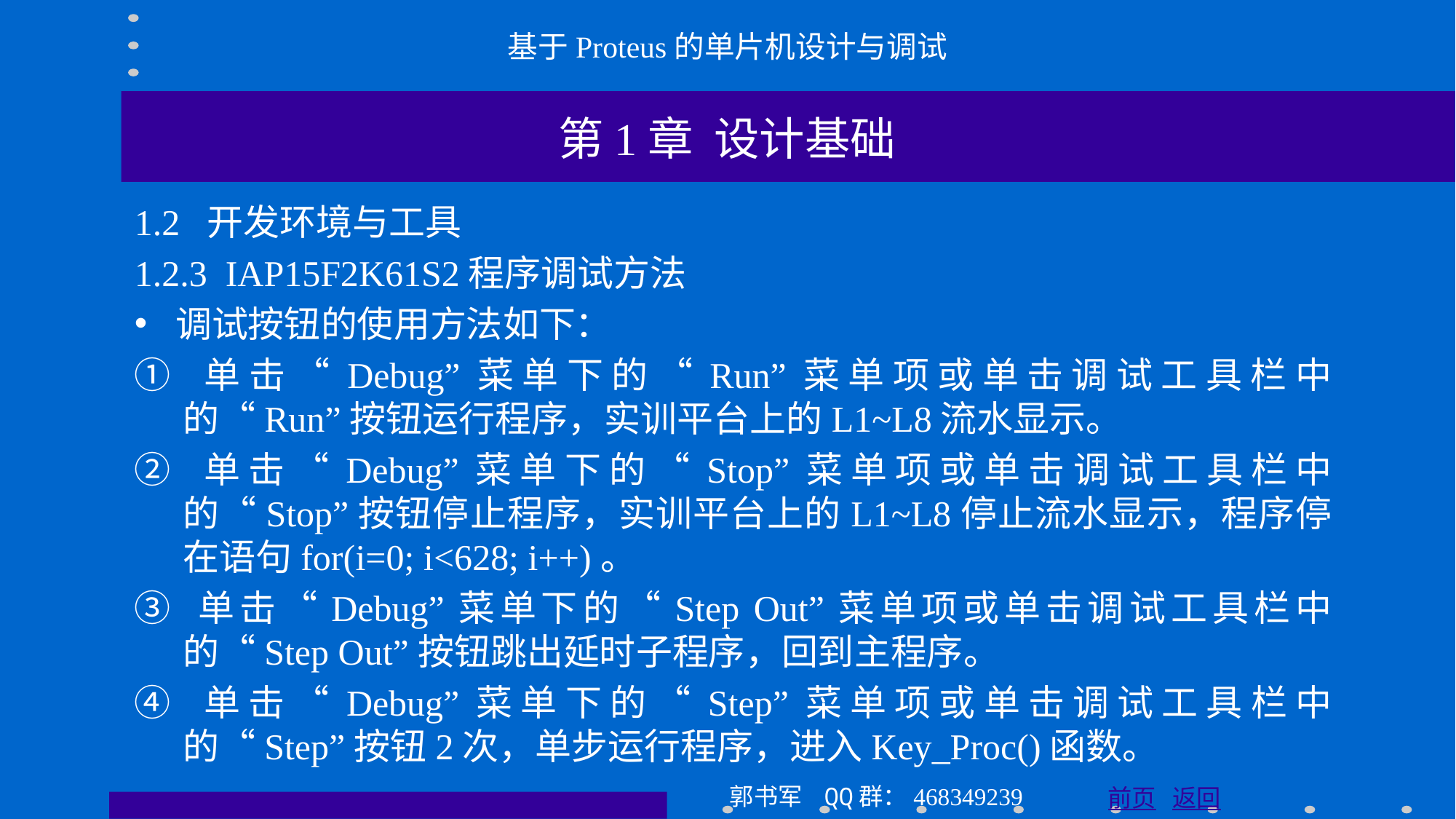

基于Proteus的单片机设计与调试
第1章  设计基础
1.2  开发环境与工具
1.2.3  IAP15F2K61S2程序调试方法
调试按钮的使用方法如下：
① 单击“Debug”菜单下的“Run”菜单项或单击调试工具栏中的“Run”按钮运行程序，实训平台上的L1~L8流水显示。
② 单击“Debug”菜单下的“Stop”菜单项或单击调试工具栏中的“Stop”按钮停止程序，实训平台上的L1~L8停止流水显示，程序停在语句for(i=0; i<628; i++)。
③ 单击“Debug”菜单下的“Step Out”菜单项或单击调试工具栏中的“Step Out”按钮跳出延时子程序，回到主程序。
④ 单击“Debug”菜单下的“Step”菜单项或单击调试工具栏中的“Step”按钮2次，单步运行程序，进入Key_Proc()函数。
郭书军   QQ群：468349239
前页   返回